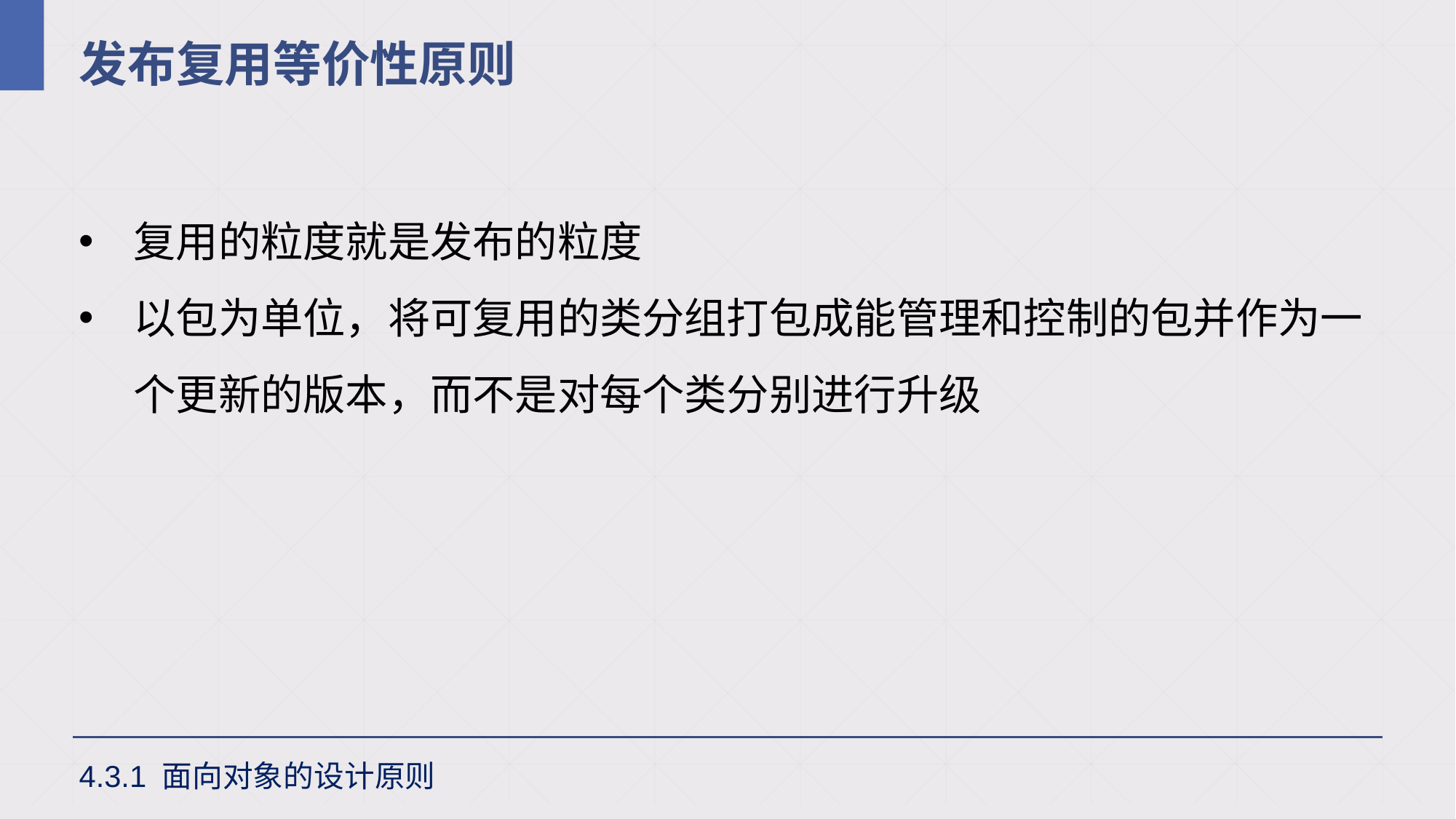

# 发布复用等价性原则
复用的粒度就是发布的粒度
以包为单位，将可复用的类分组打包成能管理和控制的包并作为一个更新的版本，而不是对每个类分别进行升级
4.3.1 面向对象的设计原则